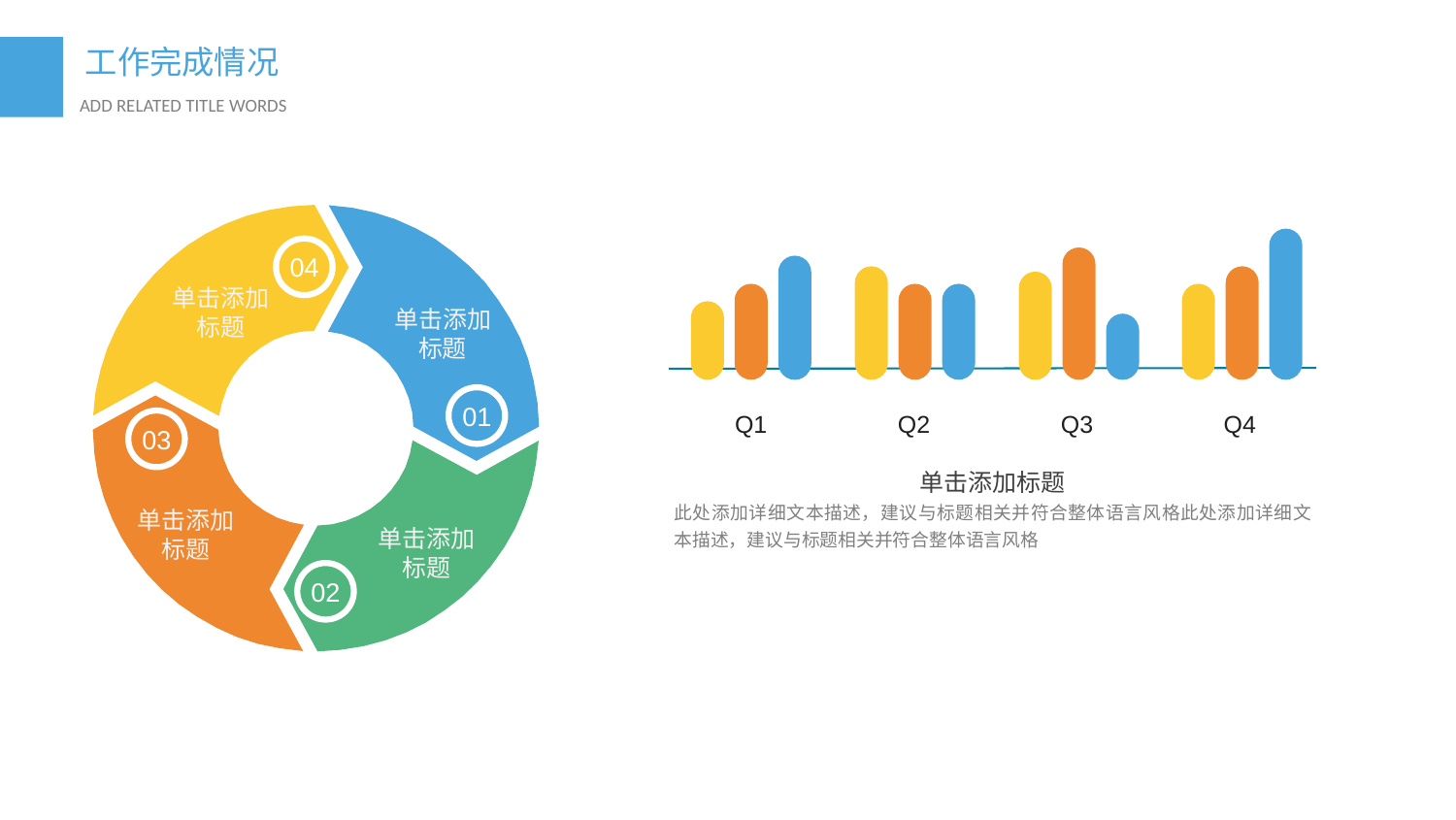

04

单击添加标题

单击添加标题

01

Q1
Q2
Q3
Q4
03

单击添加标题
此处添加详细文本描述，建议与标题相关并符合整体语言风格此处添加详细文本描述，建议与标题相关并符合整体语言风格
单击添加标题
单击添加标题
02